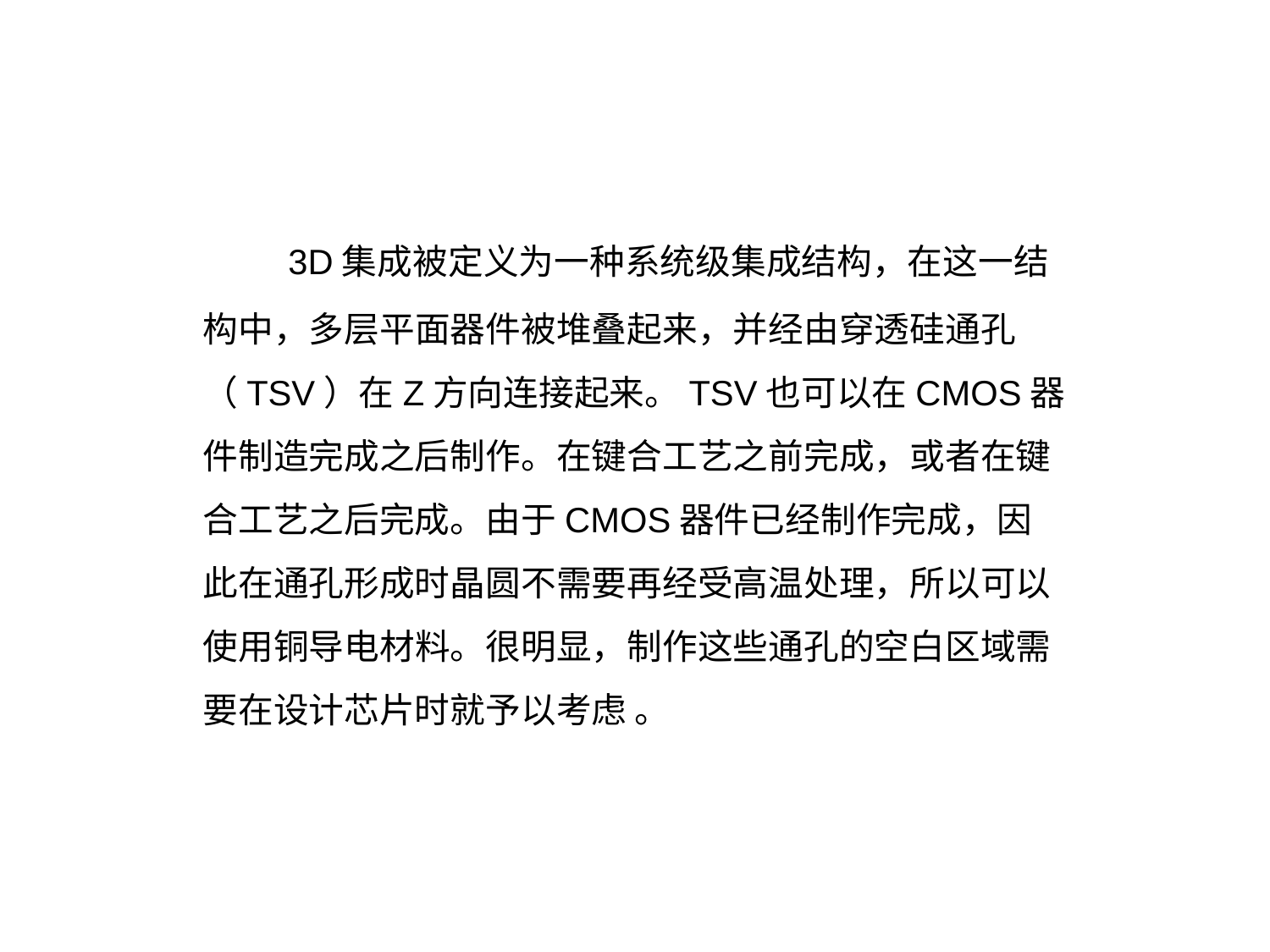

3D集成被定义为一种系统级集成结构，在这一结构中，多层平面器件被堆叠起来，并经由穿透硅通孔（TSV）在Z方向连接起来。TSV也可以在CMOS器件制造完成之后制作。在键合工艺之前完成，或者在键合工艺之后完成。由于CMOS器件已经制作完成，因此在通孔形成时晶圆不需要再经受高温处理，所以可以使用铜导电材料。很明显，制作这些通孔的空白区域需要在设计芯片时就予以考虑 。